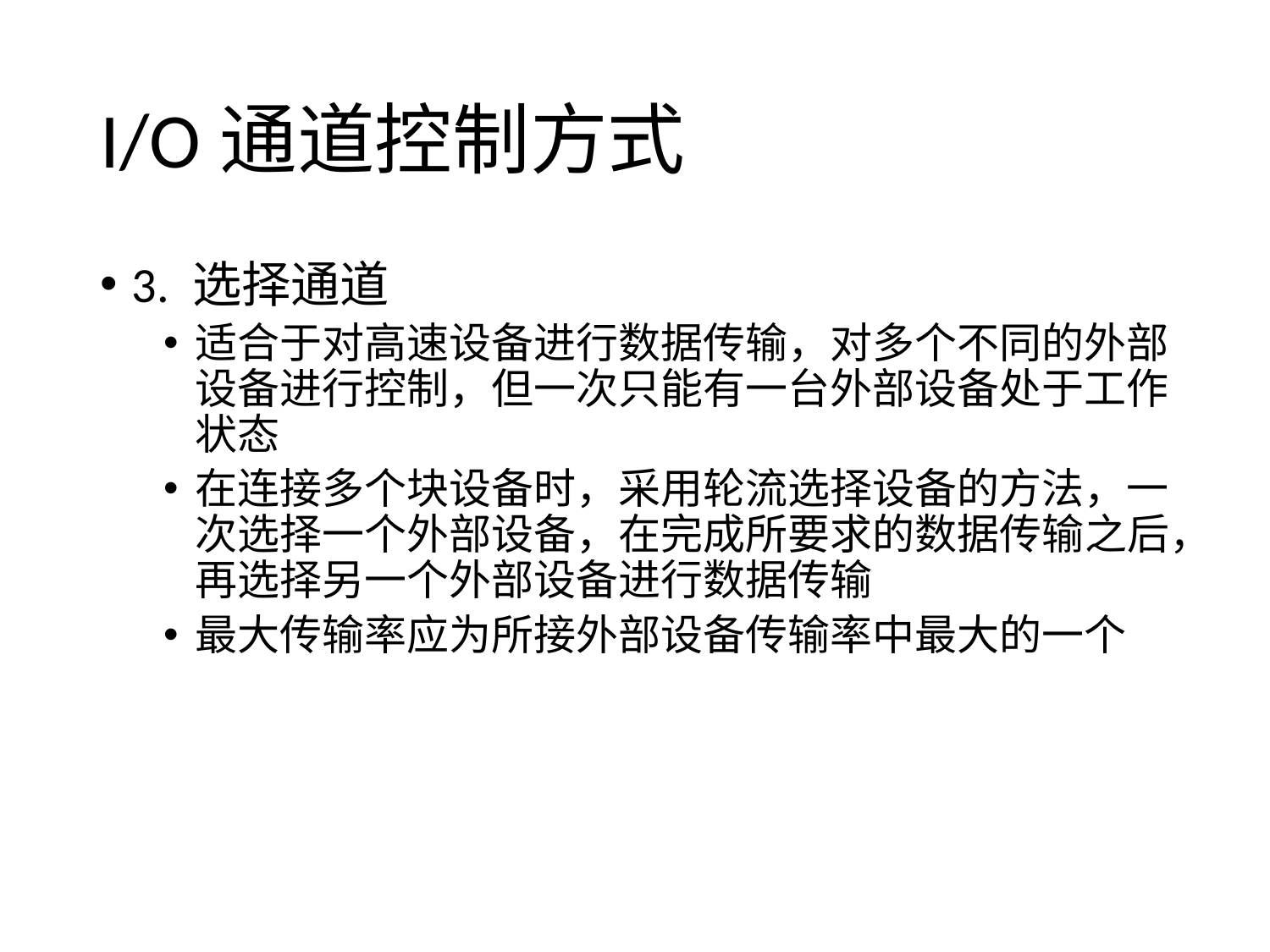

# I/O通道控制方式
3. 选择通道
适合于对高速设备进行数据传输，对多个不同的外部设备进行控制，但一次只能有一台外部设备处于工作状态
在连接多个块设备时，采用轮流选择设备的方法，一次选择一个外部设备，在完成所要求的数据传输之后，再选择另一个外部设备进行数据传输
最大传输率应为所接外部设备传输率中最大的一个